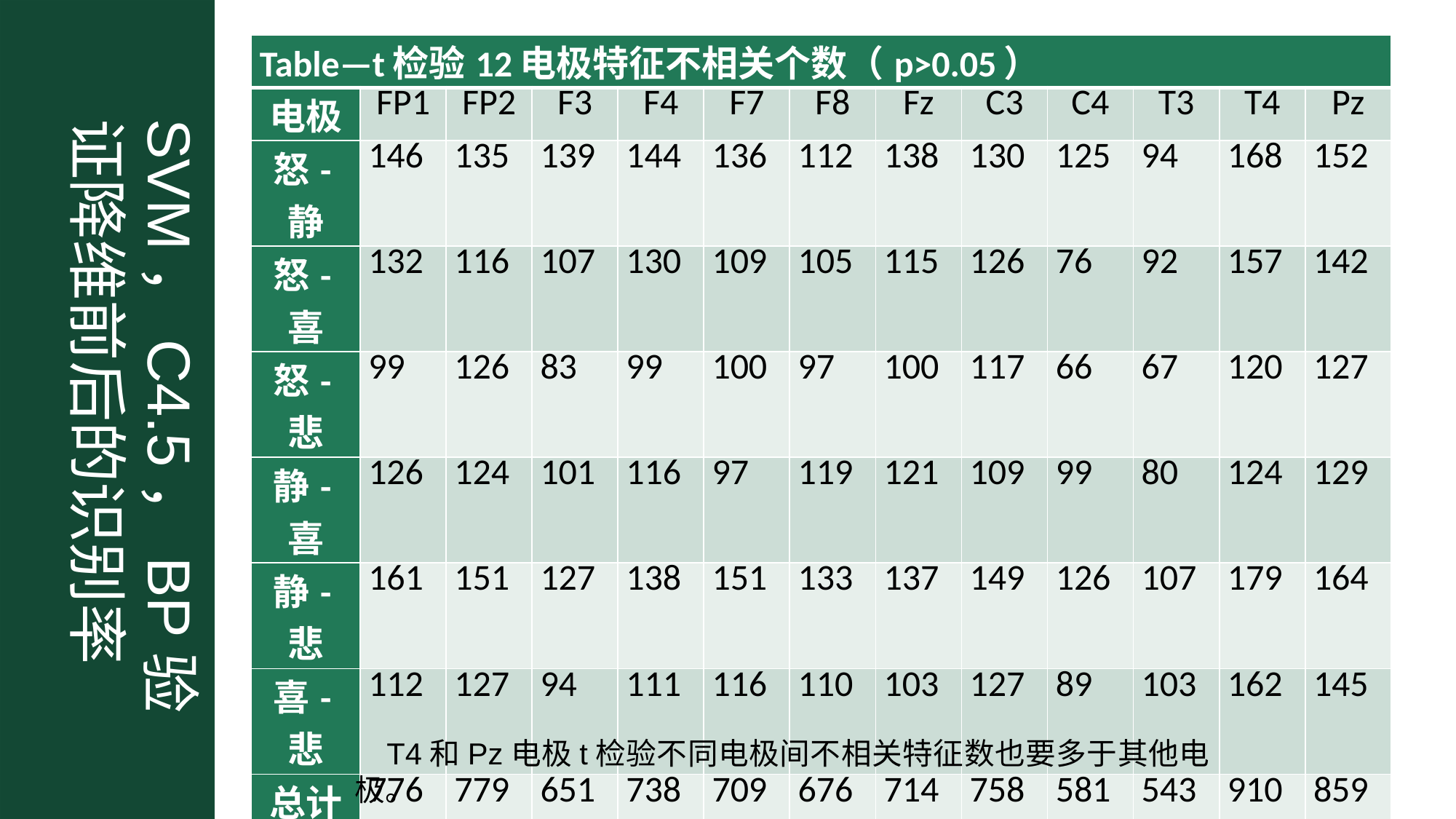

| Table—t检验12电极特征不相关个数（p>0.05） |  |  |  |  |  |  |  |  |  |  |  |  |
| --- | --- | --- | --- | --- | --- | --- | --- | --- | --- | --- | --- | --- |
| 电极 | FP1 | FP2 | F3 | F4 | F7 | F8 | Fz | C3 | C4 | T3 | T4 | Pz |
| 怒-静 | 146 | 135 | 139 | 144 | 136 | 112 | 138 | 130 | 125 | 94 | 168 | 152 |
| 怒-喜 | 132 | 116 | 107 | 130 | 109 | 105 | 115 | 126 | 76 | 92 | 157 | 142 |
| 怒-悲 | 99 | 126 | 83 | 99 | 100 | 97 | 100 | 117 | 66 | 67 | 120 | 127 |
| 静-喜 | 126 | 124 | 101 | 116 | 97 | 119 | 121 | 109 | 99 | 80 | 124 | 129 |
| 静-悲 | 161 | 151 | 127 | 138 | 151 | 133 | 137 | 149 | 126 | 107 | 179 | 164 |
| 喜-悲 | 112 | 127 | 94 | 111 | 116 | 110 | 103 | 127 | 89 | 103 | 162 | 145 |
| 总计 | 776 | 779 | 651 | 738 | 709 | 676 | 714 | 758 | 581 | 543 | 910 | 859 |
SVM，C4.5，BP验证降维前后的识别率
T4和Pz电极t检验不同电极间不相关特征数也要多于其他电极。